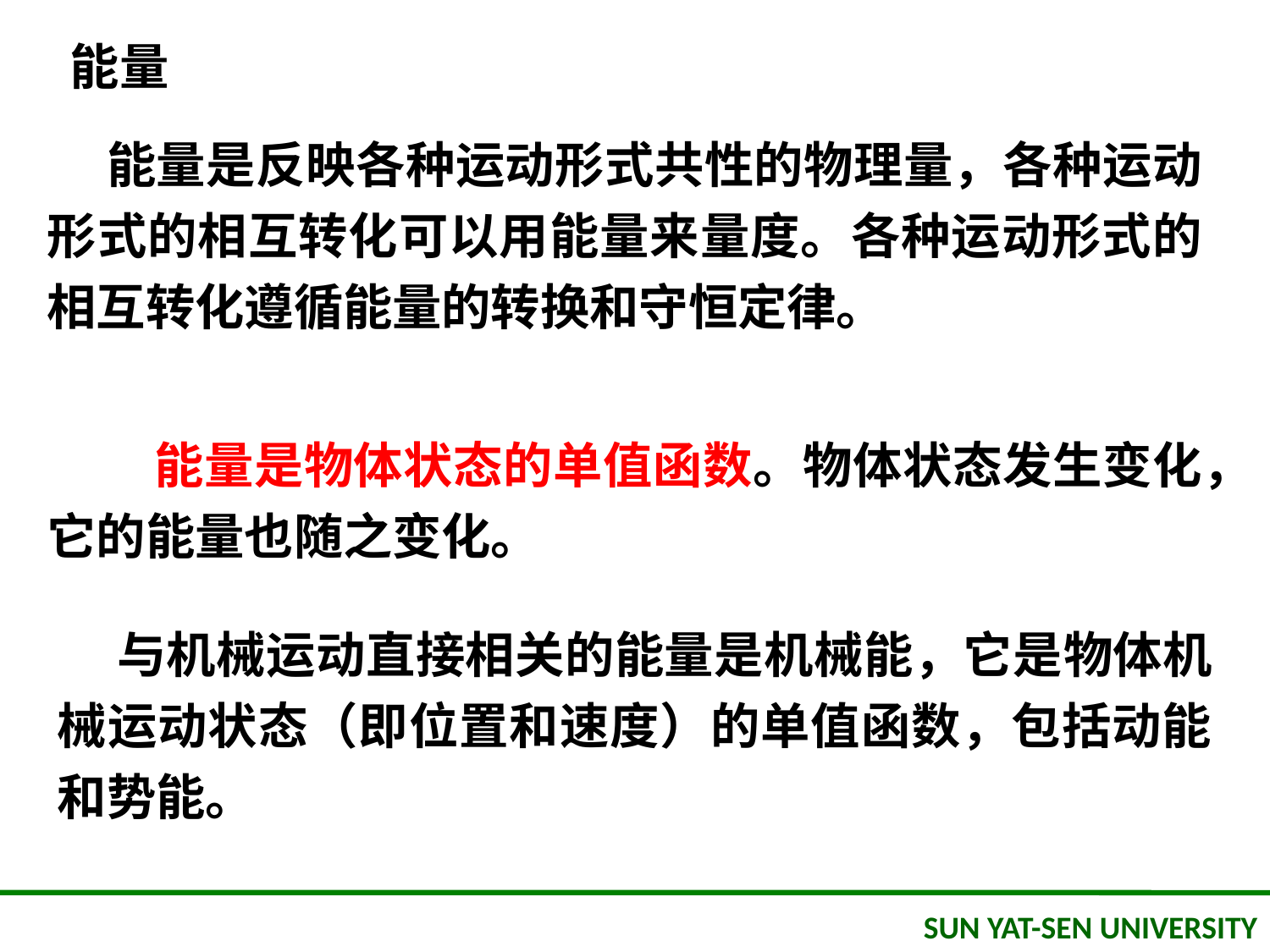

能量
    能量是反映各种运动形式共性的物理量，各种运动形式的相互转化可以用能量来量度。各种运动形式的相互转化遵循能量的转换和守恒定律。
        能量是物体状态的单值函数。物体状态发生变化，它的能量也随之变化。
    与机械运动直接相关的能量是机械能，它是物体机械运动状态（即位置和速度）的单值函数，包括动能和势能。